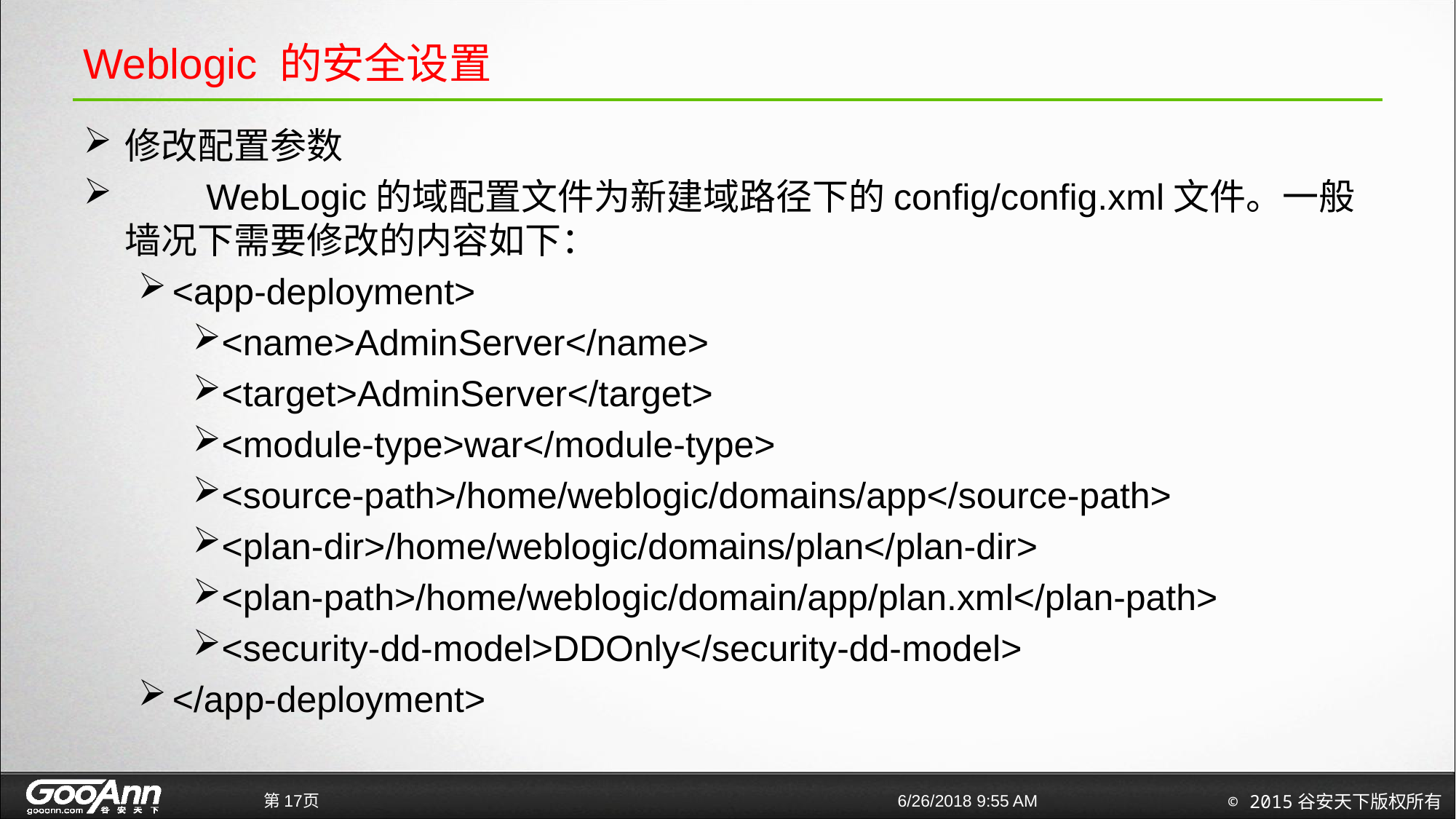

# Weblogic 的安全设置
修改配置参数
        WebLogic的域配置文件为新建域路径下的config/config.xml文件。一般墙况下需要修改的内容如下：
<app-deployment>
<name>AdminServer</name>
<target>AdminServer</target>
<module-type>war</module-type>
<source-path>/home/weblogic/domains/app</source-path>
<plan-dir>/home/weblogic/domains/plan</plan-dir>
<plan-path>/home/weblogic/domain/app/plan.xml</plan-path>
<security-dd-model>DDOnly</security-dd-model>
</app-deployment>